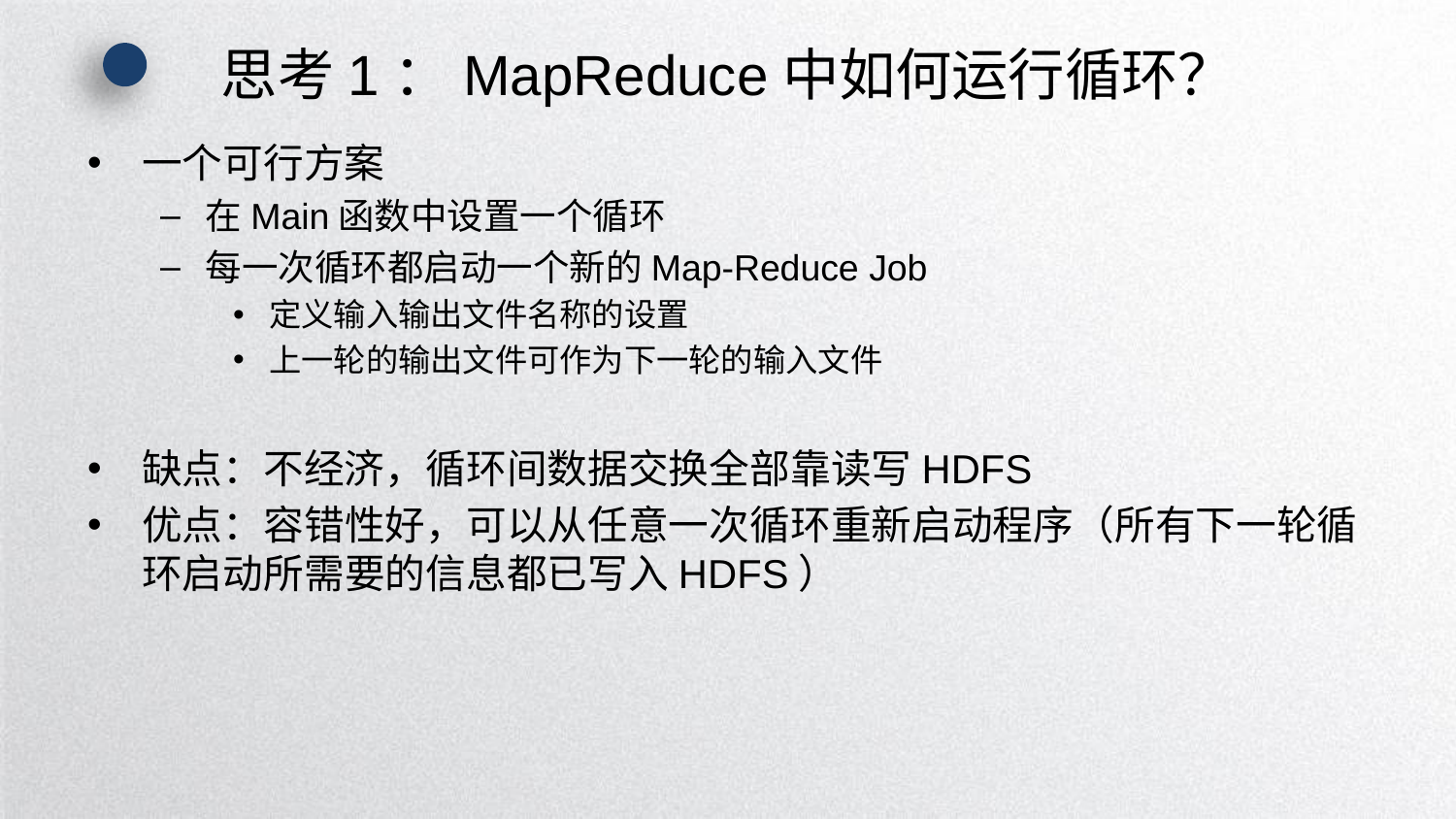

# 思考1：MapReduce中如何运行循环？
一个可行方案
在Main函数中设置一个循环
每一次循环都启动一个新的Map-Reduce Job
定义输入输出文件名称的设置
上一轮的输出文件可作为下一轮的输入文件

缺点：不经济，循环间数据交换全部靠读写HDFS
优点：容错性好，可以从任意一次循环重新启动程序（所有下一轮循环启动所需要的信息都已写入HDFS）